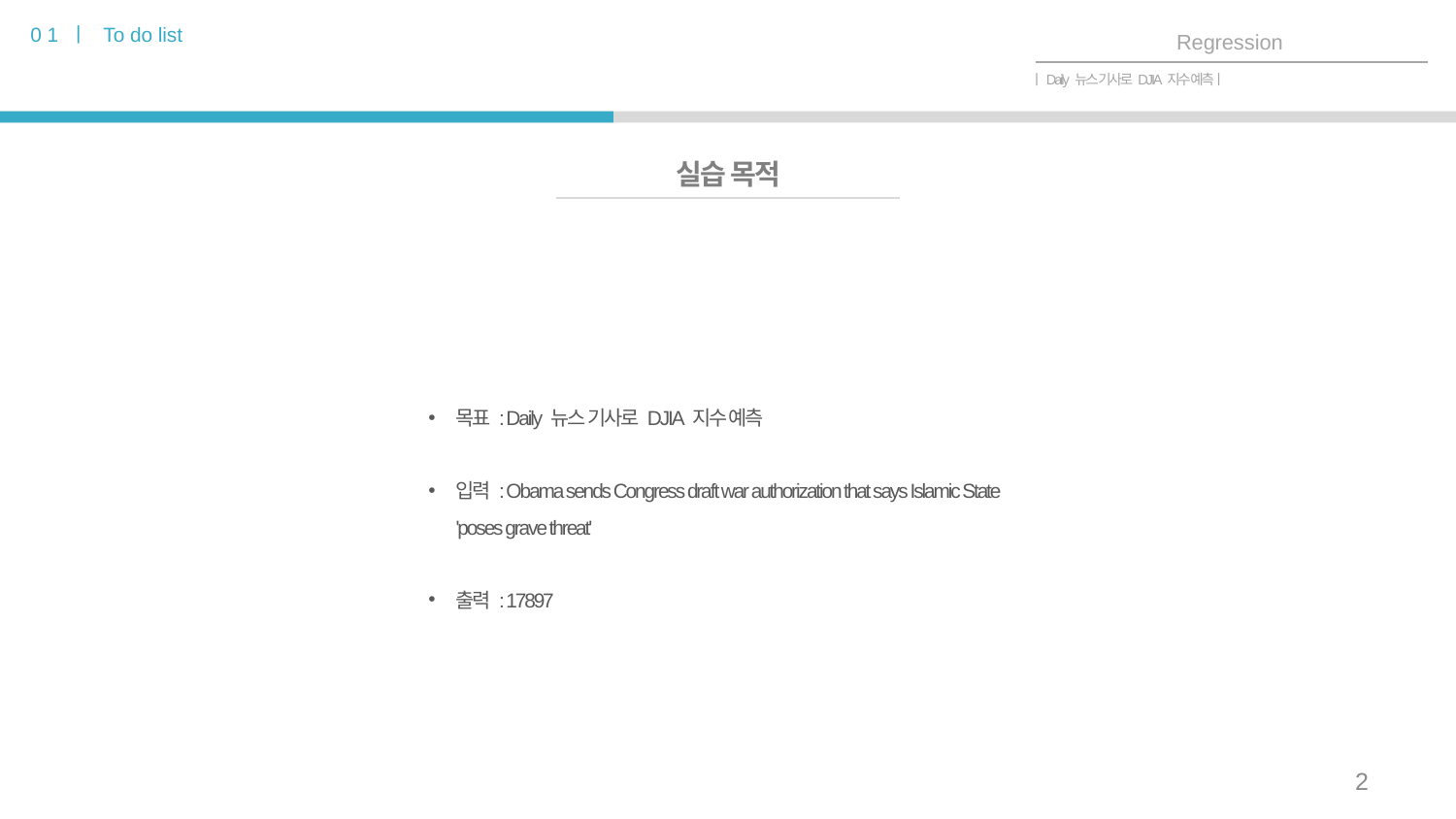

0 1 ㅣ  To do list
Regression
ㅣDaily 뉴스 기사로 DJIA 지수 예측ㅣ

실습 목적
목표 : Daily 뉴스 기사로 DJIA 지수 예측

입력 : Obama sends Congress draft war authorization that says Islamic State 'poses grave threat'

출력 : 17897
2